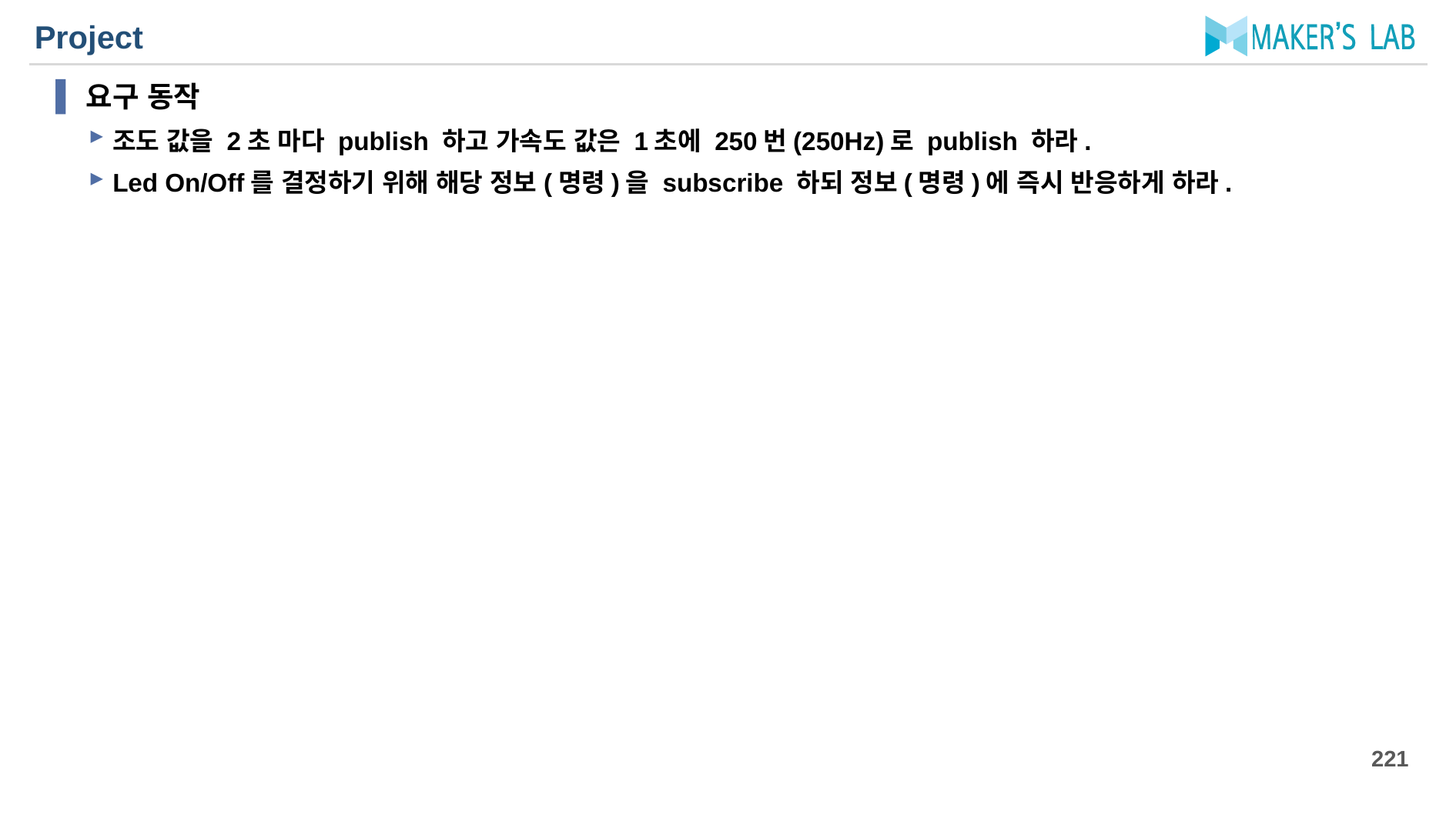

# Project
요구 동작
조도 값을 2초 마다 publish 하고 가속도 값은 1초에 250번(250Hz)로 publish 하라.
Led On/Off를 결정하기 위해 해당 정보(명령)을 subscribe 하되 정보(명령)에 즉시 반응하게 하라.

221